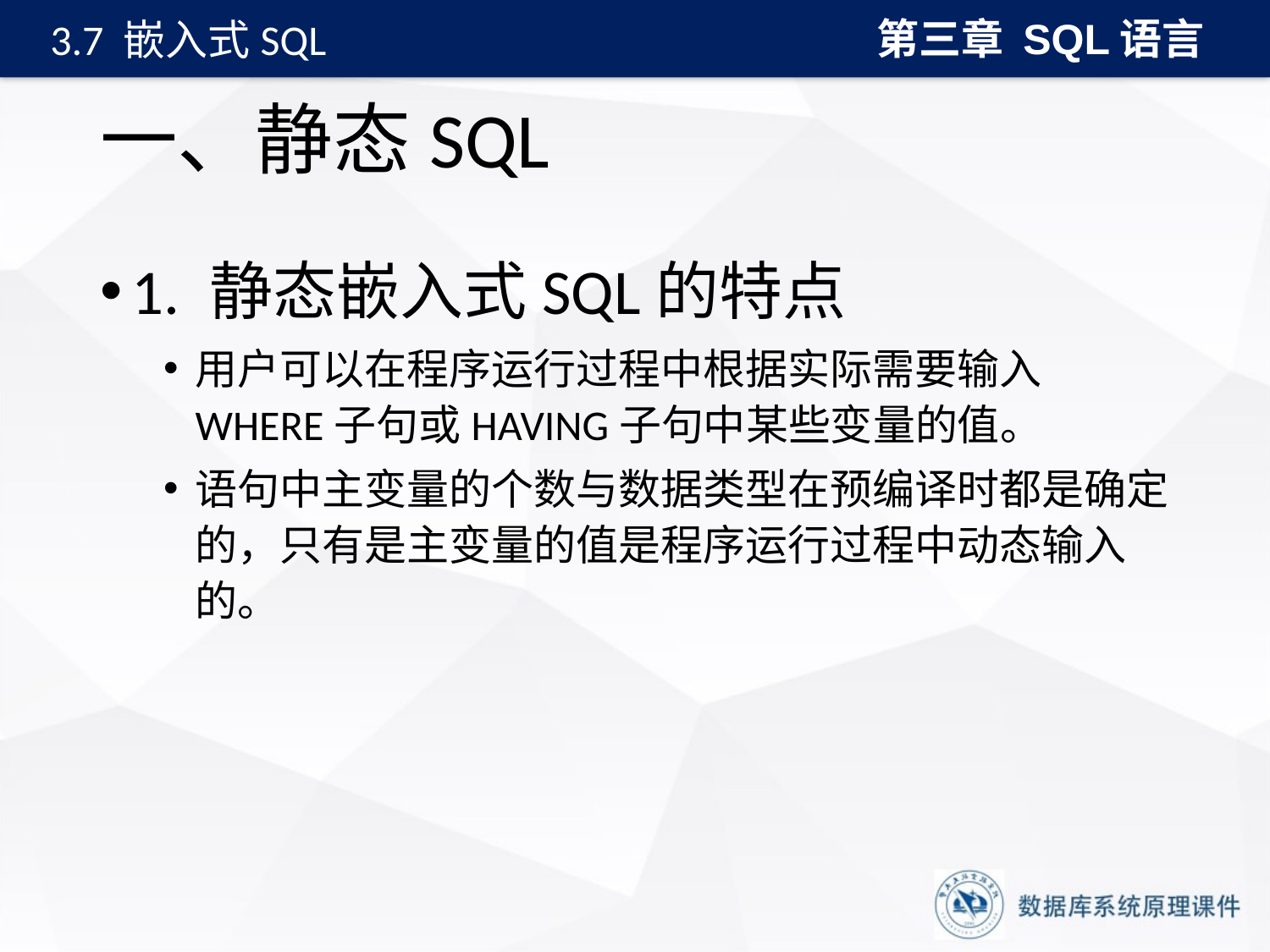

第三章 SQL语言
3.7 嵌入式SQL
# 一、静态SQL
1. 静态嵌入式SQL的特点
用户可以在程序运行过程中根据实际需要输入WHERE子句或HAVING子句中某些变量的值。
语句中主变量的个数与数据类型在预编译时都是确定的，只有是主变量的值是程序运行过程中动态输入的。